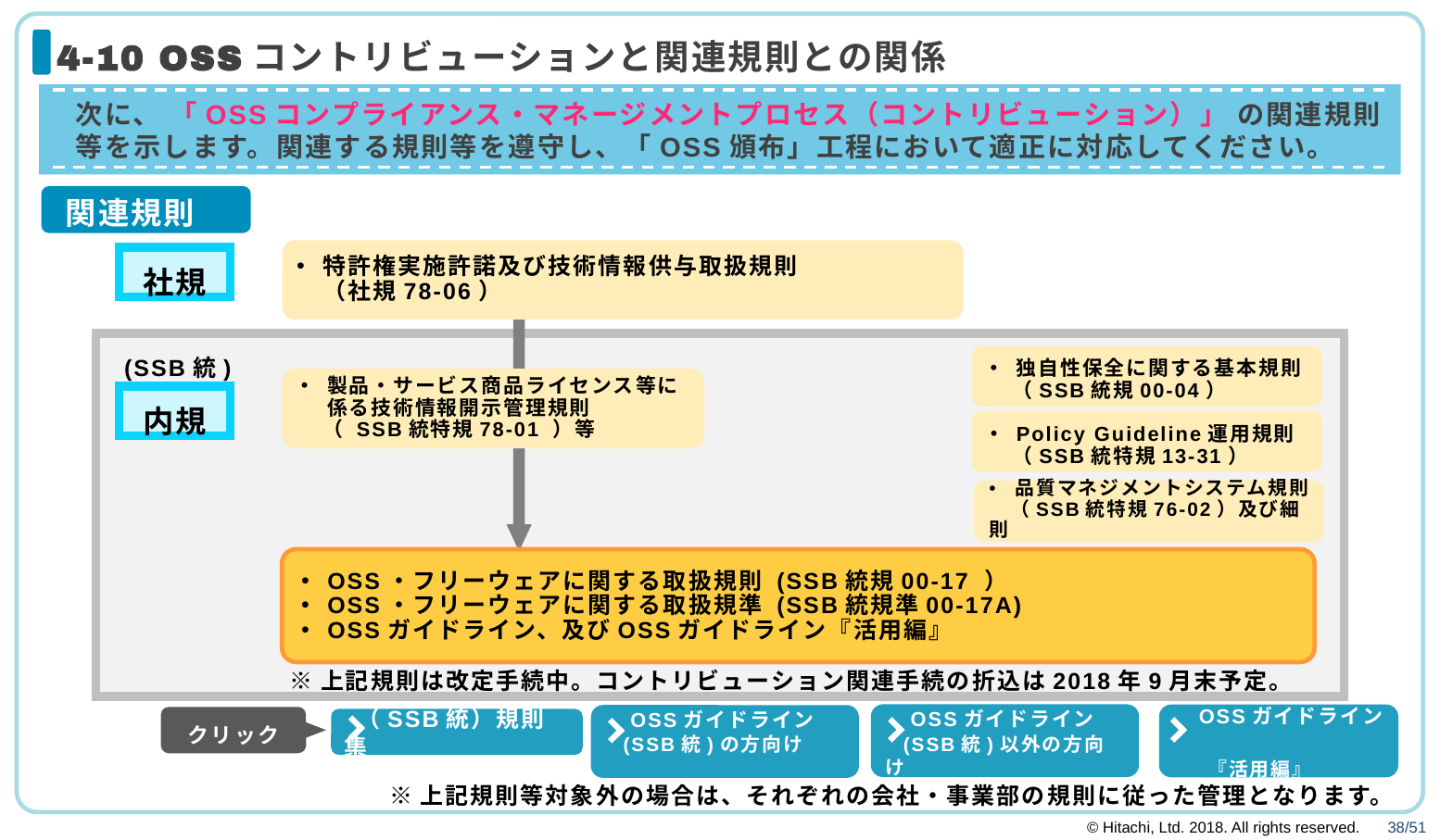

# 4-10 OSSコントリビューションと関連規則との関係

次に、 「OSSコンプライアンス・マネージメントプロセス（コントリビューション）」 の関連規則等を示します。関連する規則等を遵守し、「OSS頒布」工程において適正に対応してください。
関連規則等

特許権実施許諾及び技術情報供与取扱規則
（社規78-06）
社規

(SSB統)
独自性保全に関する基本規則
　（SSB統規00-04）
製品・サービス商品ライセンス等に係る技術情報開示管理規則
　（ SSB統特規78-01 ）等

内規

Policy Guideline運用規則
　（SSB統特規13-31）

品質マネジメントシステム規則
　（SSB統特規76-02）及び細則

OSS・フリーウェアに関する取扱規則 (SSB統規00-17 ）
OSS・フリーウェアに関する取扱規準 (SSB統規準00-17A)
OSSガイドライン、及びOSSガイドライン『活用編』
※上記規則は改定手続中。コントリビューション関連手続の折込は2018年9月末予定。
   OSSガイドライン
  (SSB統)以外の方向け

   OSSガイドライン
  　『活用編』

   OSSガイドライン
  (SSB統)の方向け

クリック

 （SSB統）規則集

※上記規則等対象外の場合は、それぞれの会社・事業部の規則に従った管理となります。
（SSB統）規則集
http://webguard.itg.hitachi.co.jp/kisoku/
・(SSB統)の方はこちら
http://www.itg.hitachi.co.jp/property/gi/pg/oss.html
・(SSB統)以外の方はこちら
http://www.itg.hitachi.co.jp/property/gi/pg_grp/oss.html
・OSSガイドライン『活用編』http://www.itg.hitachi.co.jp/oss/knowledge/index.html#guideline
※上記規則等対象外の場合は、それぞれの会社・事業部の規則に従った管理となります。